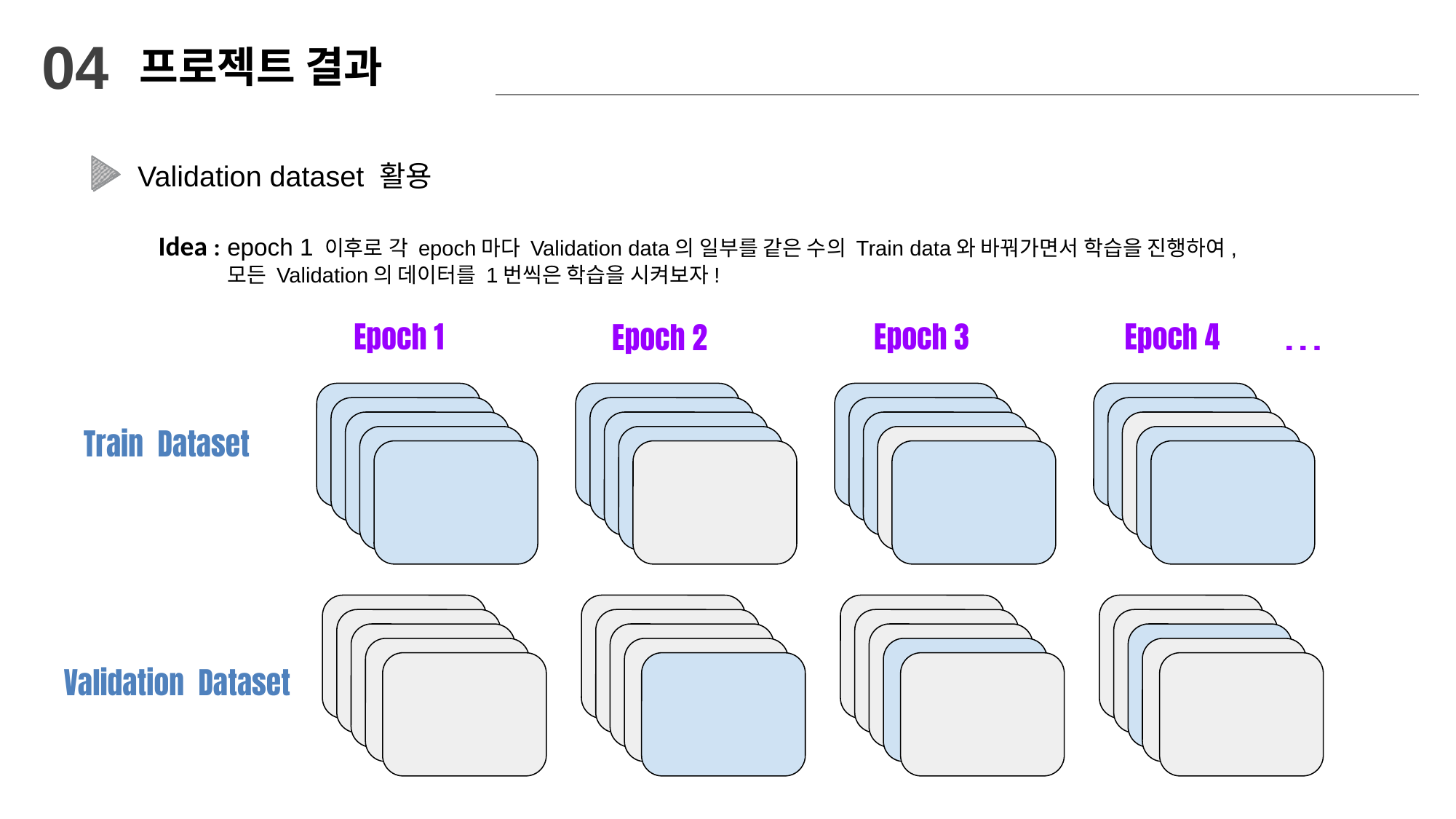

# 04
프로젝트 결과

Validation dataset 활용

Idea : epoch 1 이후로 각 epoch마다 Validation data의 일부를 같은 수의 Train data와 바꿔가면서 학습을 진행하여,
  모든 Validation의 데이터를 1번씩은 학습을 시켜보자!
Epoch 1
Epoch 3
Epoch 4
Epoch 2
  . . .

Train  Dataset

Validation  Dataset